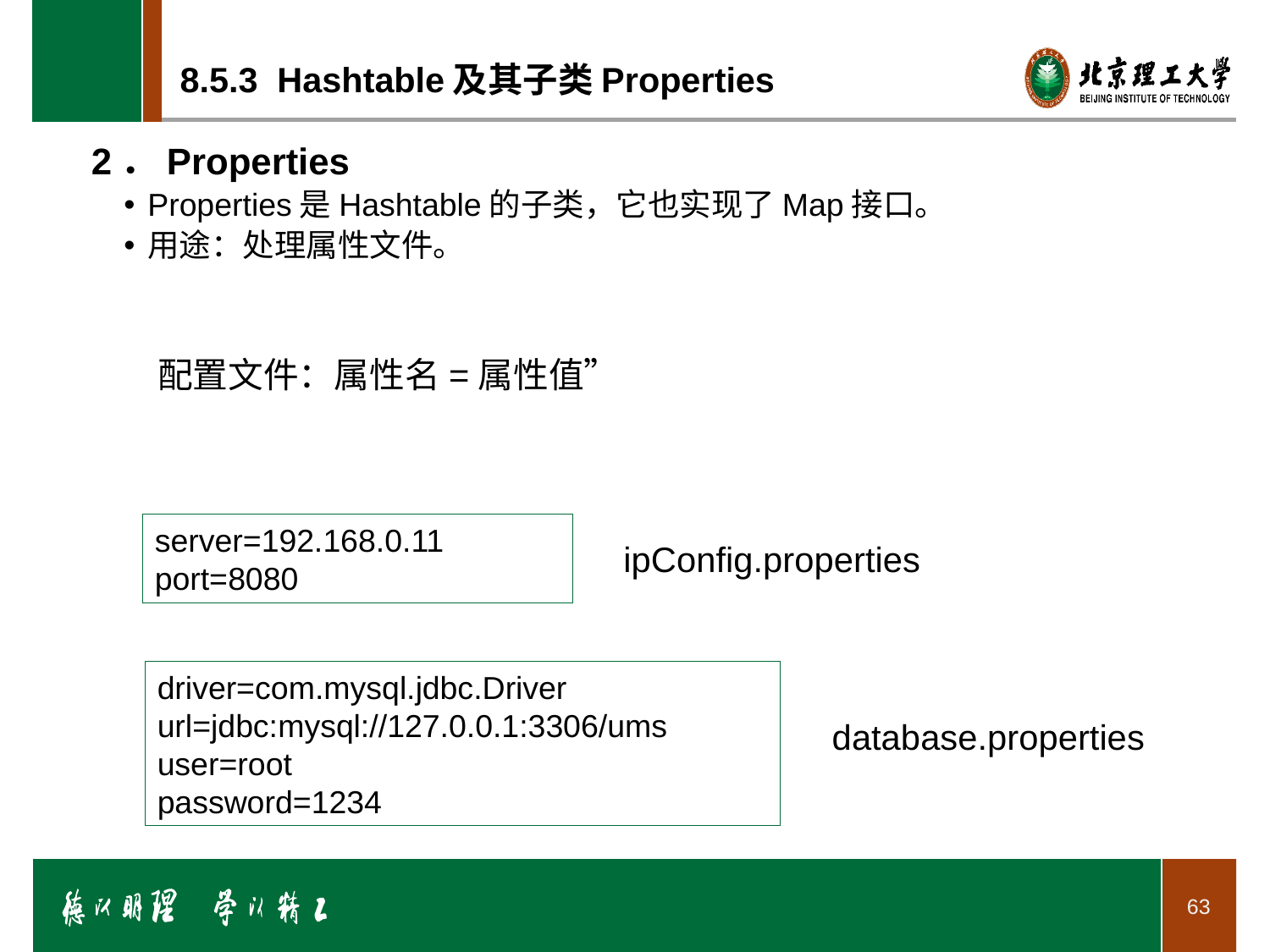

# 8.5.3  Hashtable及其子类Properties
2．Properties
Properties是Hashtable的子类，它也实现了Map接口。
用途：处理属性文件。
配置文件：属性名=属性值”
server=192.168.0.11
port=8080
ipConfig.properties
driver=com.mysql.jdbc.Driver
url=jdbc:mysql://127.0.0.1:3306/ums
user=root
password=1234
database.properties